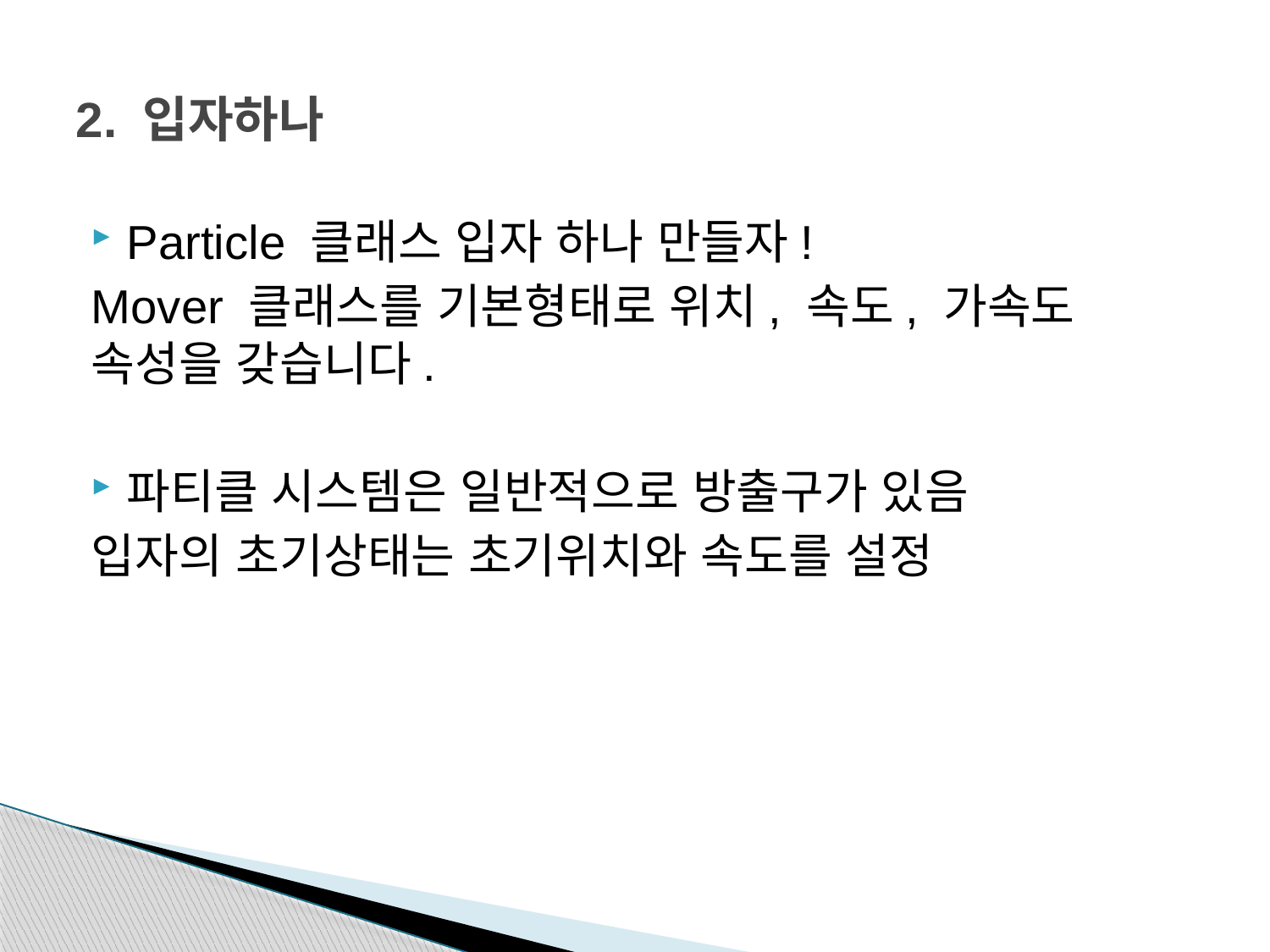

# 2. 입자하나
Particle 클래스 입자 하나 만들자!
Mover 클래스를 기본형태로 위치, 속도, 가속도 속성을 갖습니다.

파티클 시스템은 일반적으로 방출구가 있음
입자의 초기상태는 초기위치와 속도를 설정